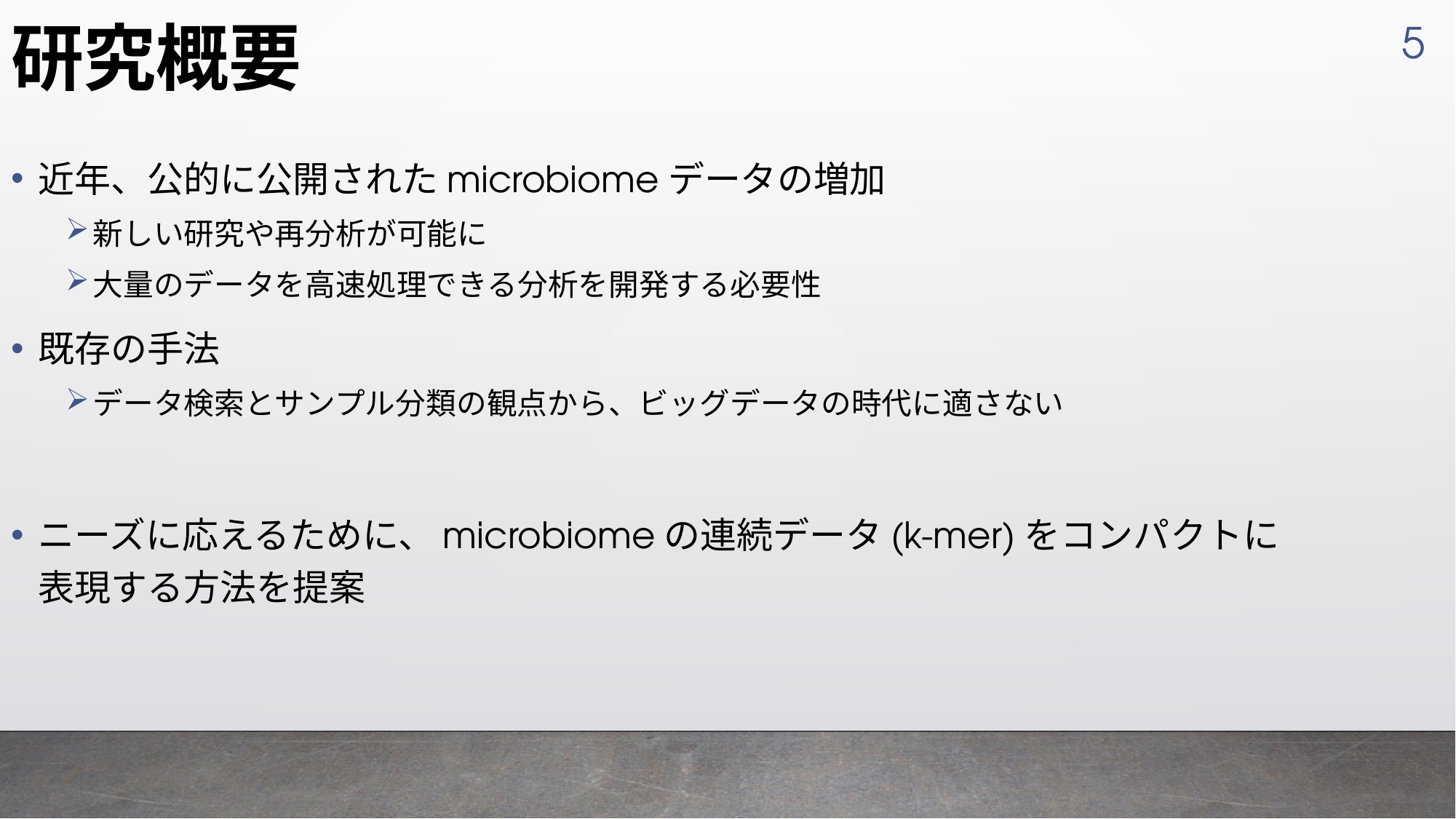

5
# 研究概要
近年、公的に公開されたmicrobiomeデータの増加
新しい研究や再分析が可能に
大量のデータを高速処理できる分析を開発する必要性
既存の手法
データ検索とサンプル分類の観点から、ビッグデータの時代に適さない

ニーズに応えるために、microbiomeの連続データ(k-mer)をコンパクトに表現する方法を提案